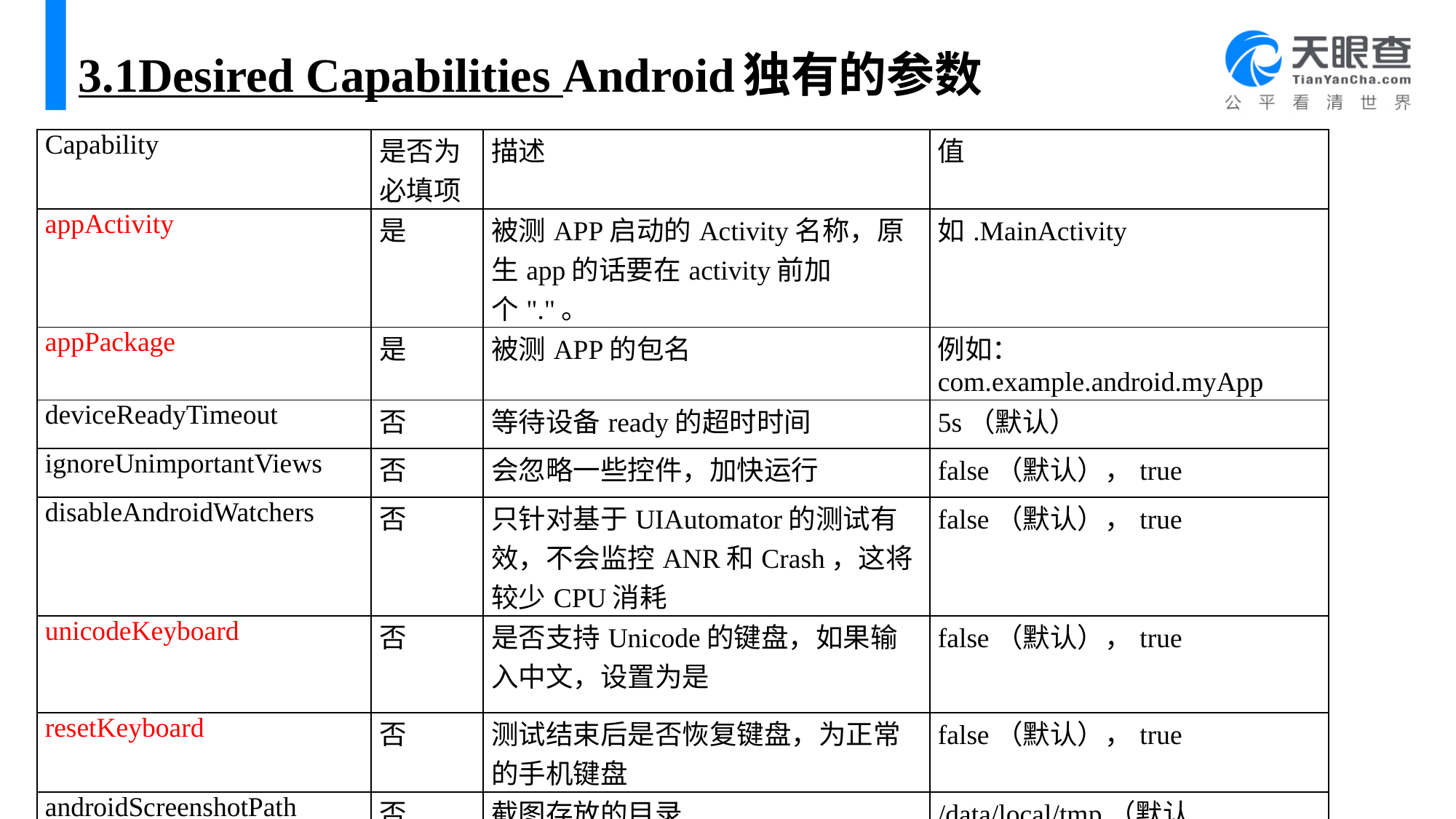

# 3.1Desired Capabilities Android独有的参数
| Capability | 是否为必填项 | 描述 | 值 |
| --- | --- | --- | --- |
| appActivity | 是 | 被测APP启动的Activity名称，原生app的话要在activity前加个"."。 | 如.MainActivity |
| appPackage | 是 | 被测APP的包名 | 例如：com.example.android.myApp |
| deviceReadyTimeout | 否 | 等待设备ready的超时时间 | 5s（默认） |
| ignoreUnimportantViews | 否 | 会忽略一些控件，加快运行 | false（默认），true |
| disableAndroidWatchers | 否 | 只针对基于UIAutomator的测试有效，不会监控ANR和Crash，这将较少CPU消耗 | false（默认），true |
| unicodeKeyboard | 否 | 是否支持Unicode的键盘，如果输入中文，设置为是 | false（默认），true |
| resetKeyboard | 否 | 测试结束后是否恢复键盘，为正常的手机键盘 | false（默认），true |
| androidScreenshotPath | 否 | 截图存放的目录 | /data/local/tmp（默认 |